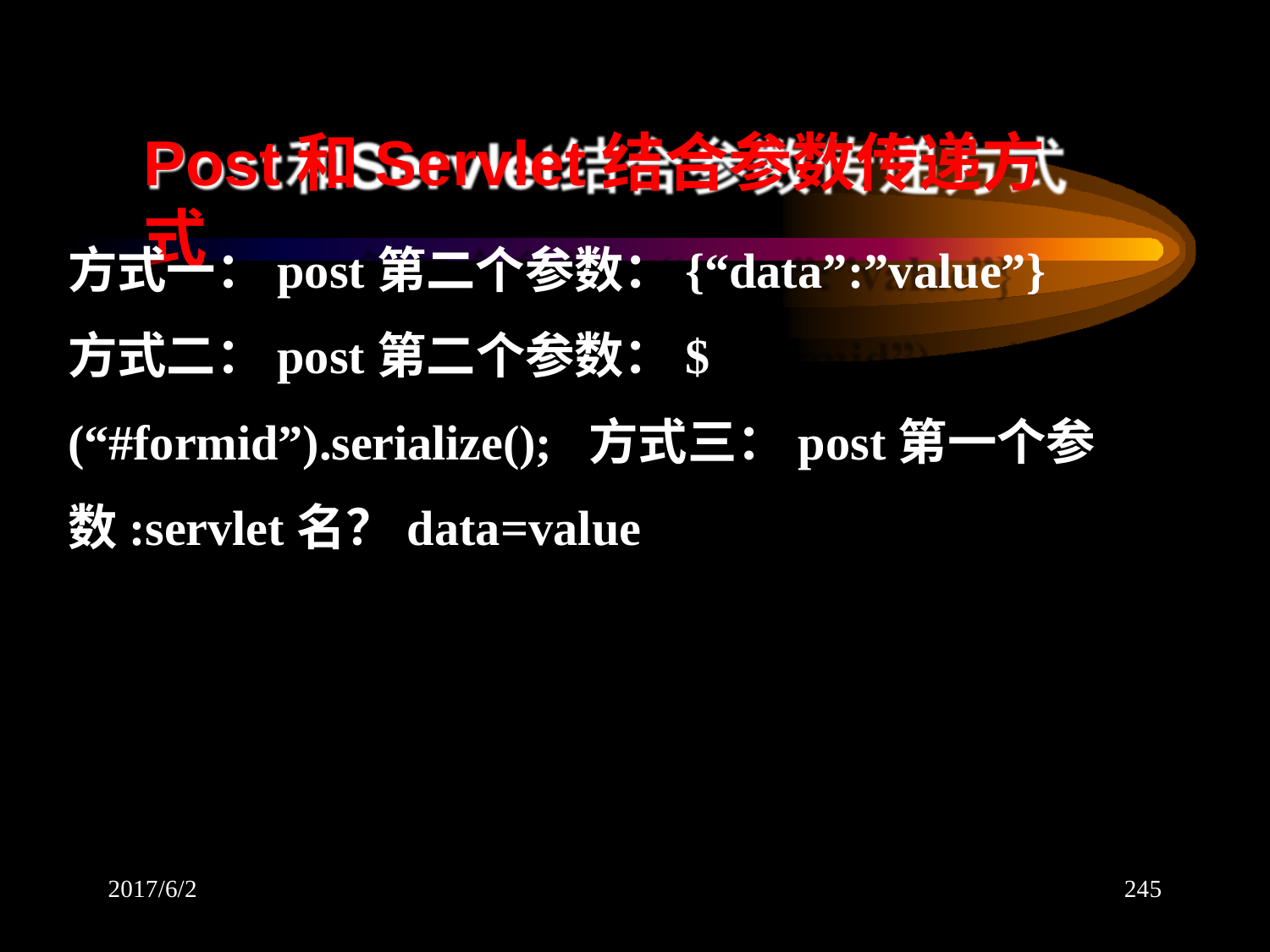

# Post和Servlet结合参数传递方式

方式一：post第二个参数：{“data”:”value”}
方式二：post第二个参数：$(“#formid”).serialize();  方式三：post第一个参数:servlet名？data=value

2017/6/2
245